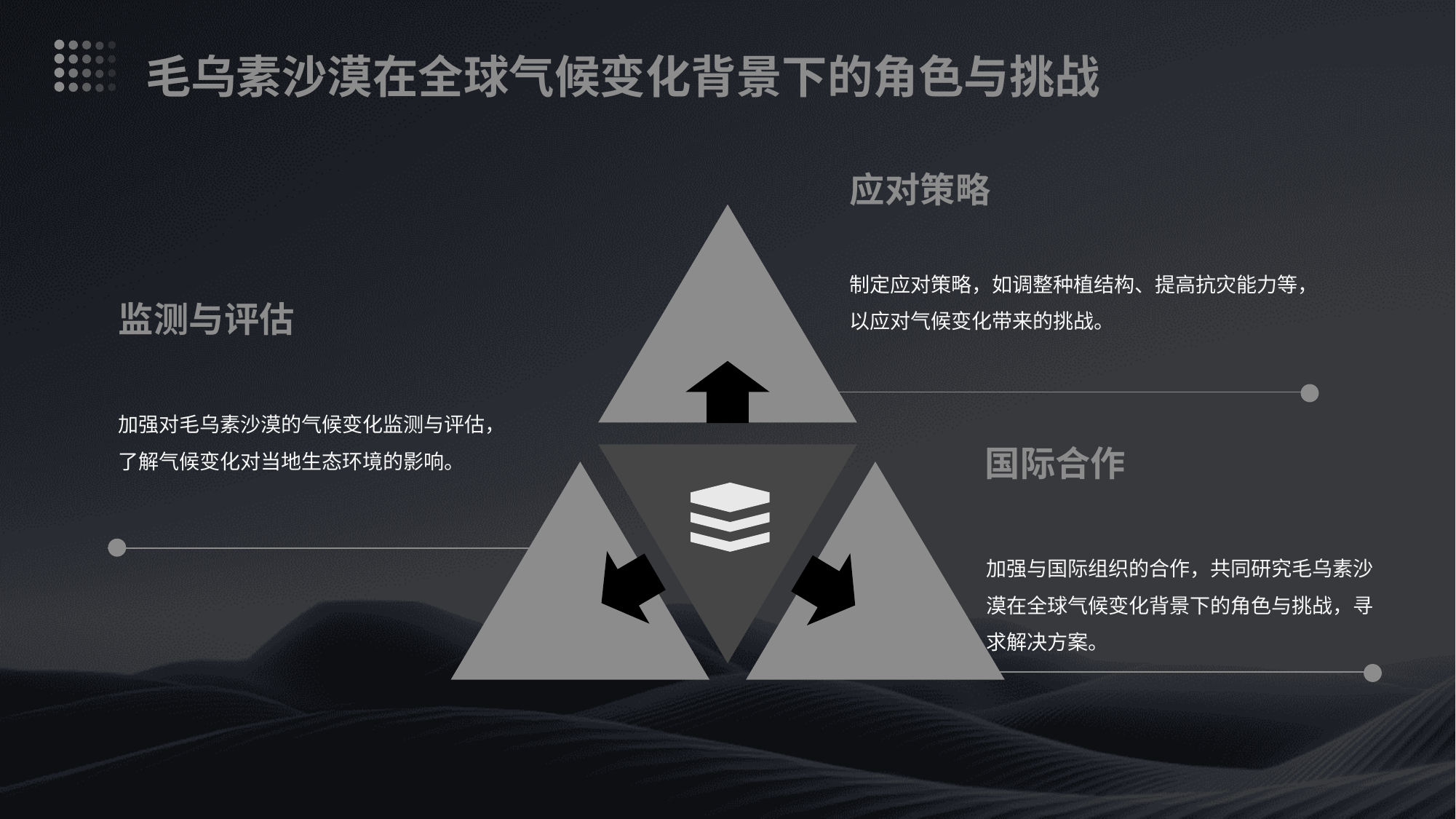

毛乌素沙漠在全球气候变化背景下的角色与挑战

应对策略

制定应对策略，如调整种植结构、提高抗灾能力等，以应对气候变化带来的挑战。
监测与评估

加强对毛乌素沙漠的气候变化监测与评估，了解气候变化对当地生态环境的影响。
国际合作

加强与国际组织的合作，共同研究毛乌素沙漠在全球气候变化背景下的角色与挑战，寻求解决方案。